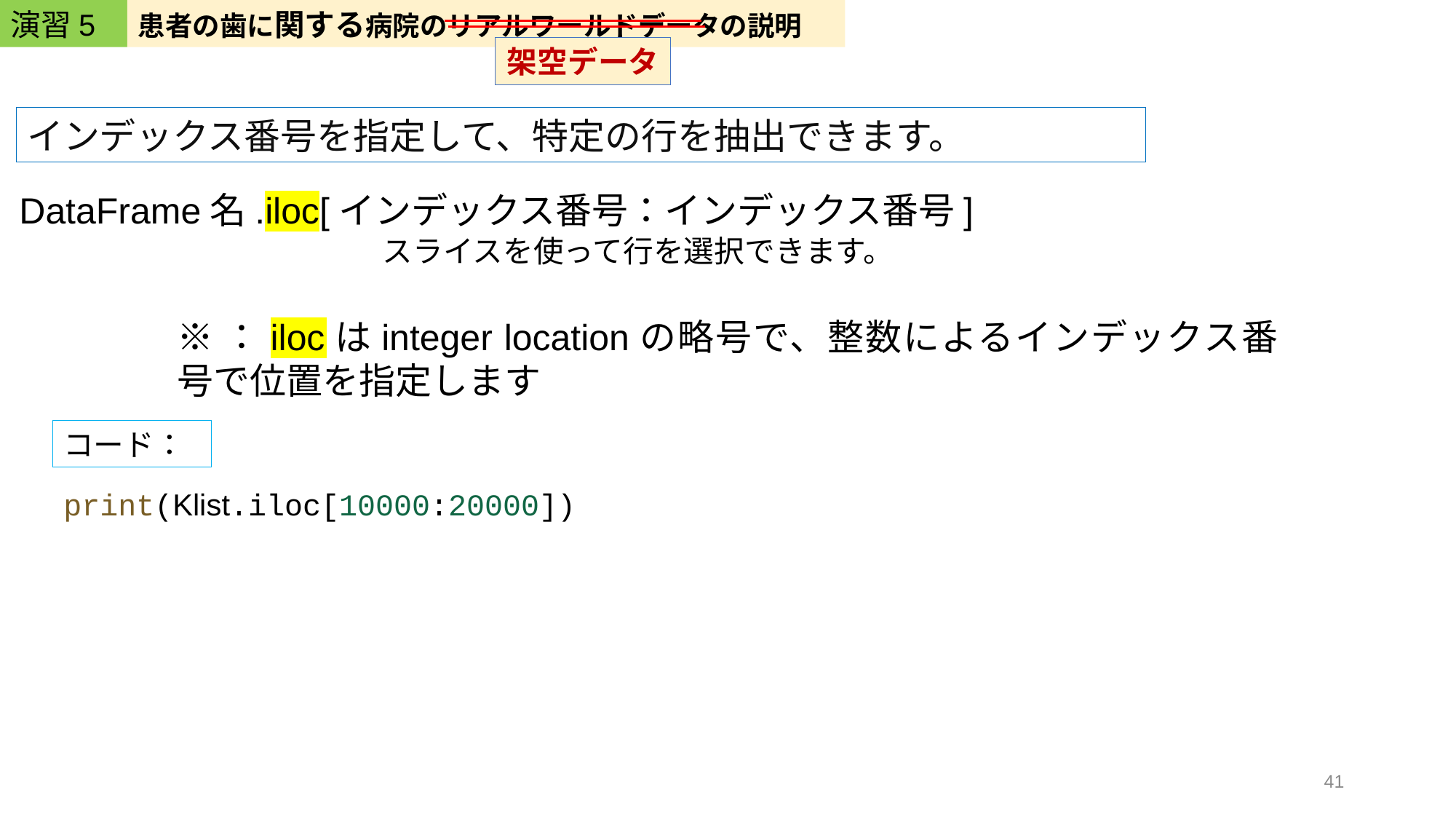

演習5
患者の歯に関する病院のリアルワールドデータの説明
架空データ
インデックス番号を指定して、特定の行を抽出できます。
DataFrame名.iloc[インデックス番号：インデックス番号]
スライスを使って行を選択できます。
※：ilocはinteger locationの略号で、整数によるインデックス番号で位置を指定します
コード：
print(Klist.iloc[10000:20000])
41